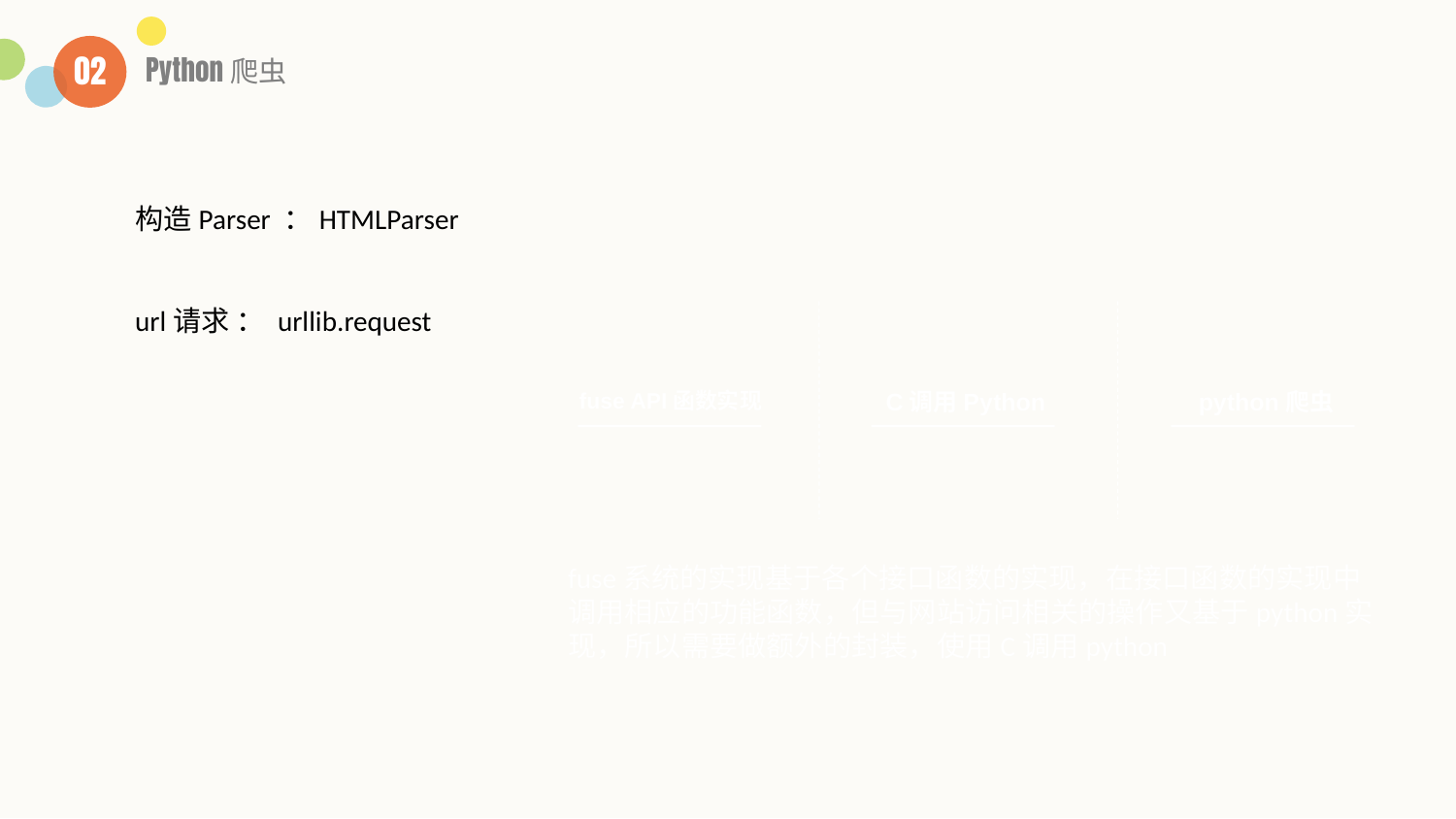

02
Python爬虫

构造Parser ：HTMLParser

url请求 ： urllib.request

fuse API函数实现
C调用Python
python爬虫

fuse系统的实现基于各个接口函数的实现，在接口函数的实现中调用相应的功能函数，但与网站访问相关的操作又基于python实现，所以需要做额外的封装，使用C调用python